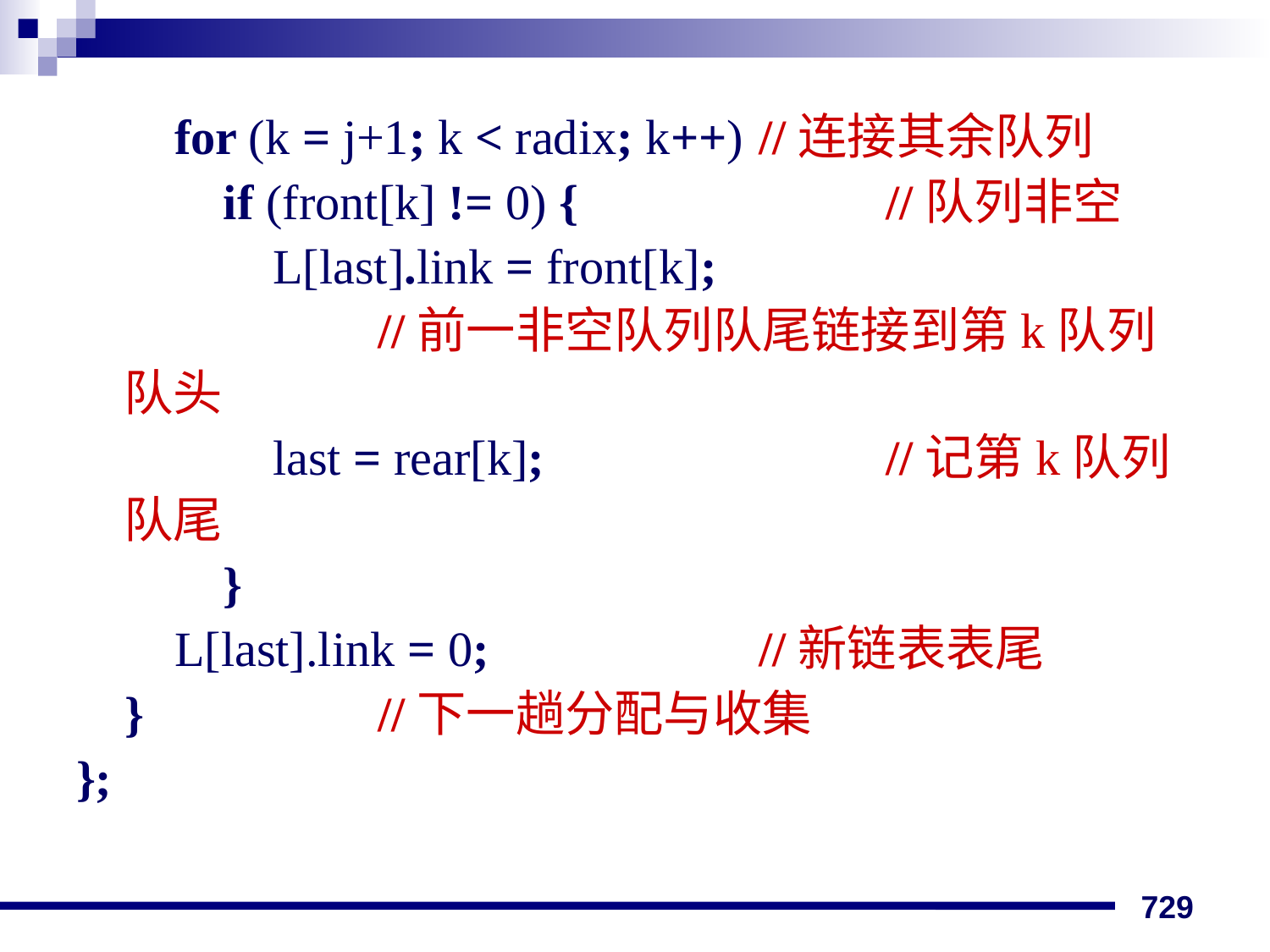

for (k = j+1; k < radix; k++)	//连接其余队列
            if (front[k] != 0) {			//队列非空
                L[last].link = front[k];
			//前一非空队列队尾链接到第k队列队头
                last = rear[k]; 			//记第k队列队尾
            }
        L[last].link = 0;			//新链表表尾
    }		//下一趟分配与收集
};
729